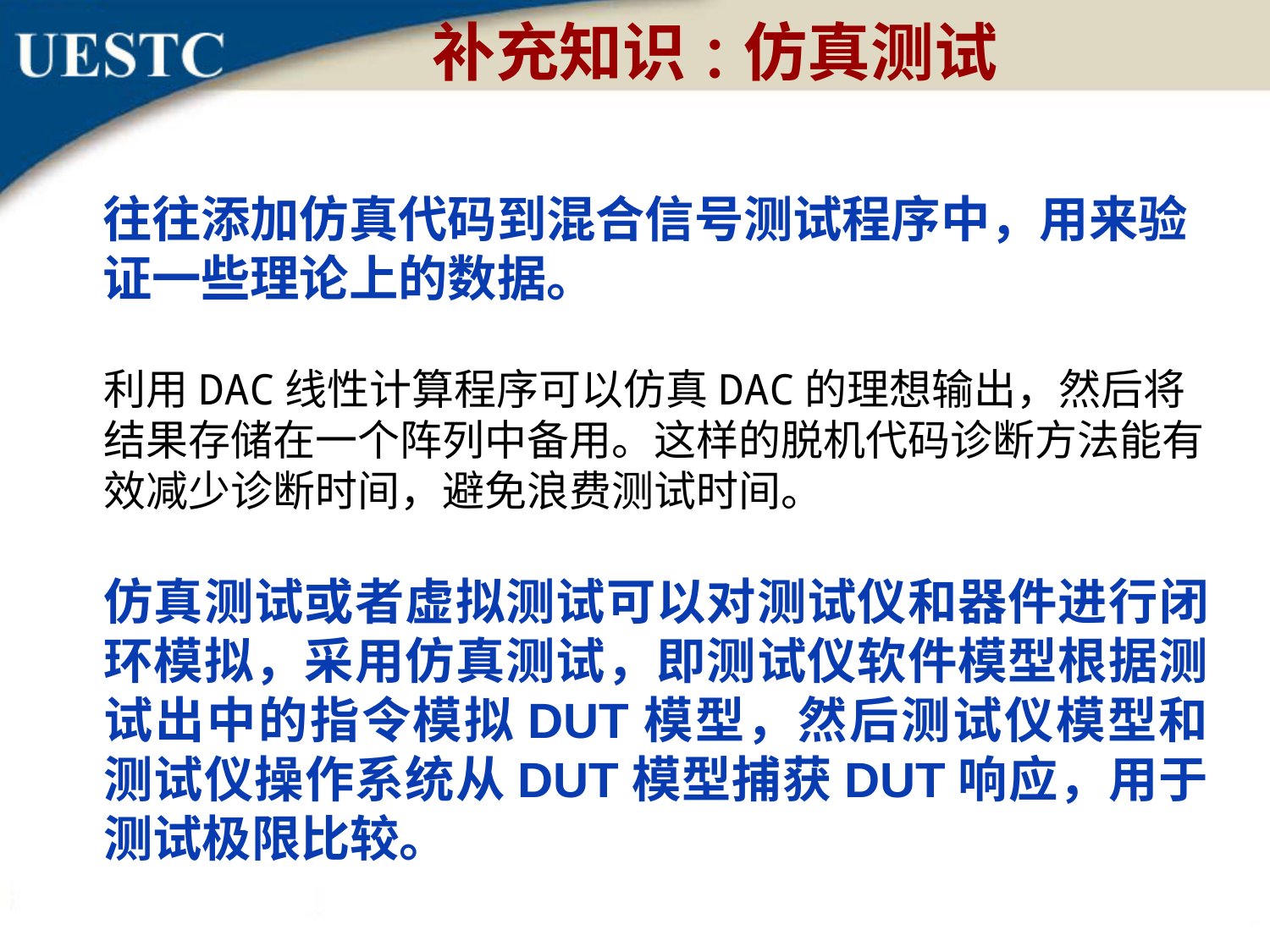

补充知识:仿真测试

往往添加仿真代码到混合信号测试程序中，用来验证一些理论上的数据。
利用DAC线性计算程序可以仿真DAC的理想输出，然后将结果存储在一个阵列中备用。这样的脱机代码诊断方法能有效减少诊断时间，避免浪费测试时间。
仿真测试或者虚拟测试可以对测试仪和器件进行闭环模拟，采用仿真测试，即测试仪软件模型根据测试出中的指令模拟DUT模型，然后测试仪模型和测试仪操作系统从DUT模型捕获DUT响应，用于测试极限比较。